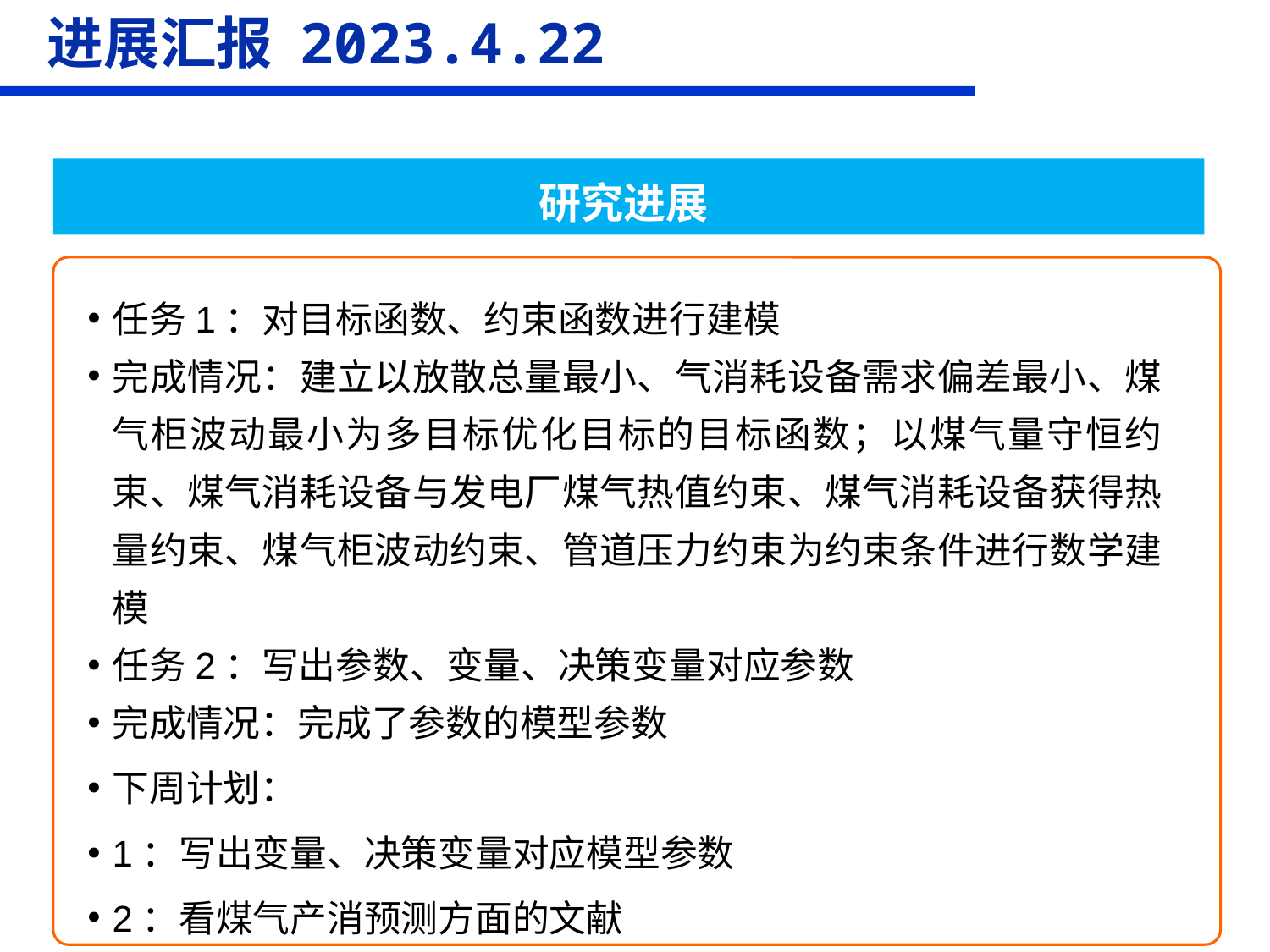

进展汇报 2023.4.22

研究进展

任务1：对目标函数、约束函数进行建模
完成情况：建立以放散总量最小、气消耗设备需求偏差最小、煤气柜波动最小为多目标优化目标的目标函数；以煤气量守恒约束、煤气消耗设备与发电厂煤气热值约束、煤气消耗设备获得热量约束、煤气柜波动约束、管道压力约束为约束条件进行数学建模
任务2：写出参数、变量、决策变量对应参数
完成情况：完成了参数的模型参数
下周计划：
1：写出变量、决策变量对应模型参数
2：看煤气产消预测方面的文献